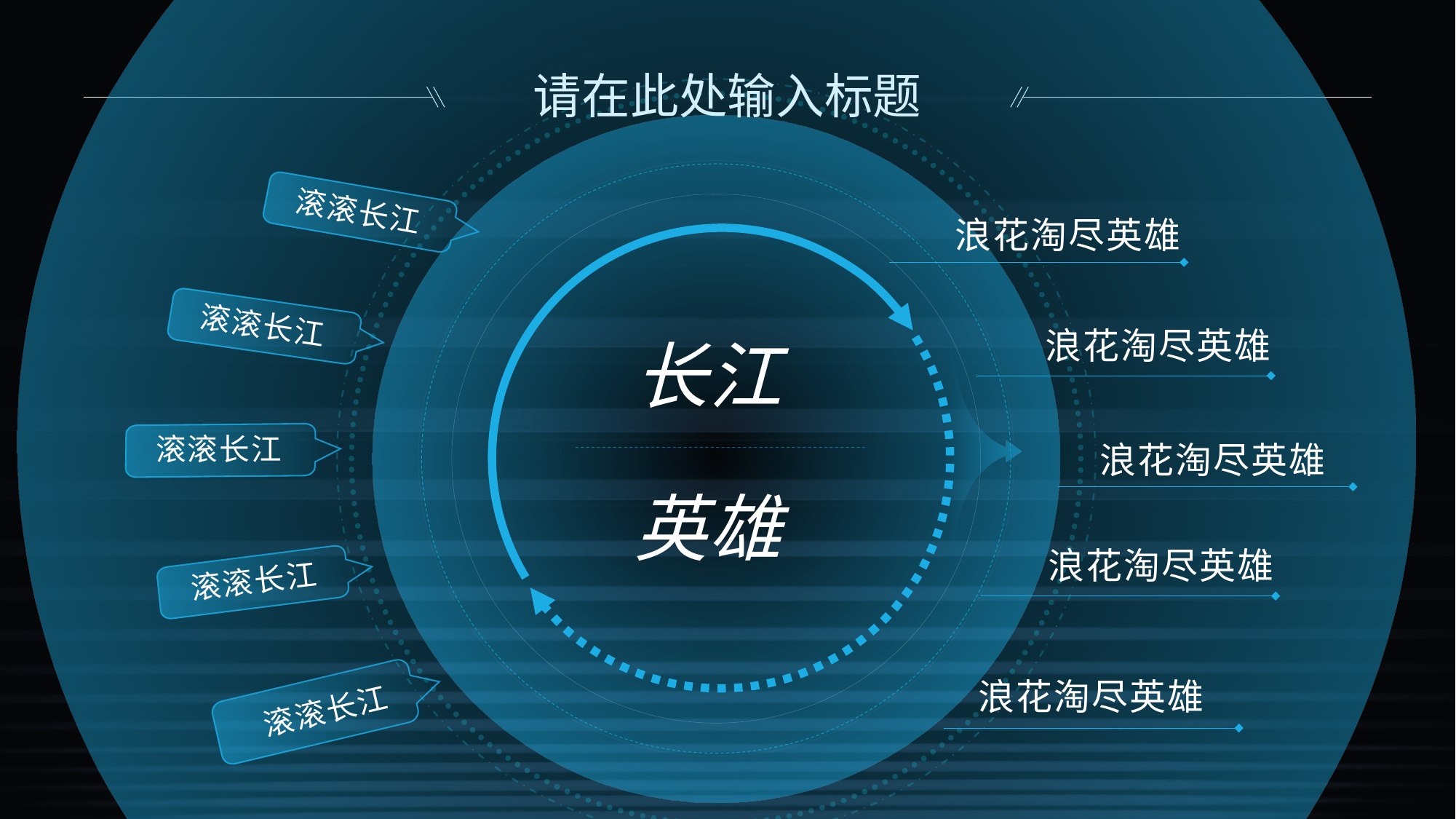

请在此处输入标题

滚滚长江

浪花淘尽英雄

滚滚长江

浪花淘尽英雄
长江

滚滚长江
浪花淘尽英雄

英雄
浪花淘尽英雄
滚滚长江

浪花淘尽英雄
滚滚长江